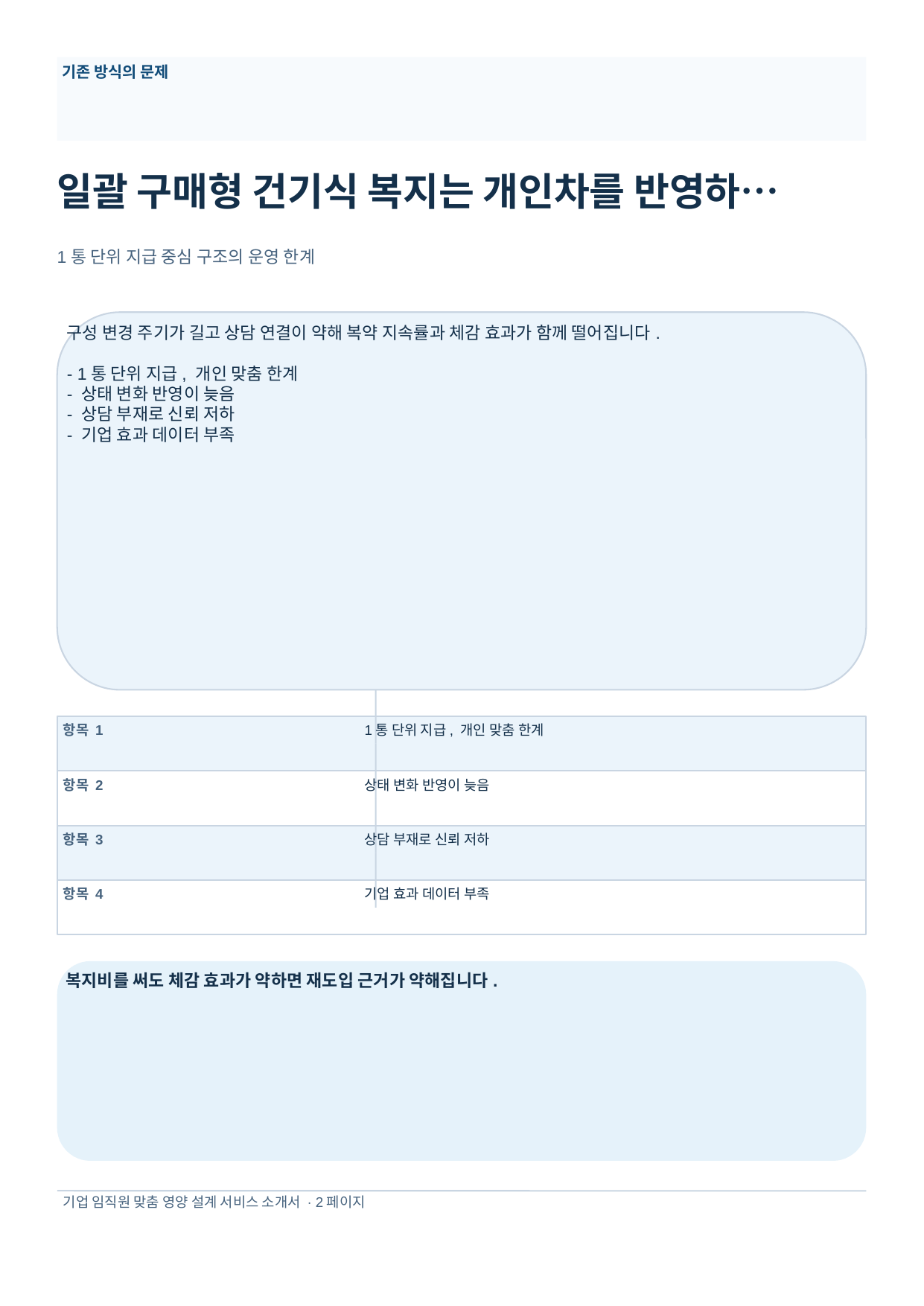

기존 방식의 문제
일괄 구매형 건기식 복지는 개인차를 반영하…
1통 단위 지급 중심 구조의 운영 한계

구성 변경 주기가 길고 상담 연결이 약해 복약 지속률과 체감 효과가 함께 떨어집니다.

- 1통 단위 지급, 개인 맞춤 한계
- 상태 변화 반영이 늦음
- 상담 부재로 신뢰 저하
- 기업 효과 데이터 부족

항목 1
1통 단위 지급, 개인 맞춤 한계

항목 2
상태 변화 반영이 늦음

항목 3
상담 부재로 신뢰 저하

항목 4
기업 효과 데이터 부족

복지비를 써도 체감 효과가 약하면 재도입 근거가 약해집니다.

기업 임직원 맞춤 영양 설계 서비스 소개서 · 2페이지